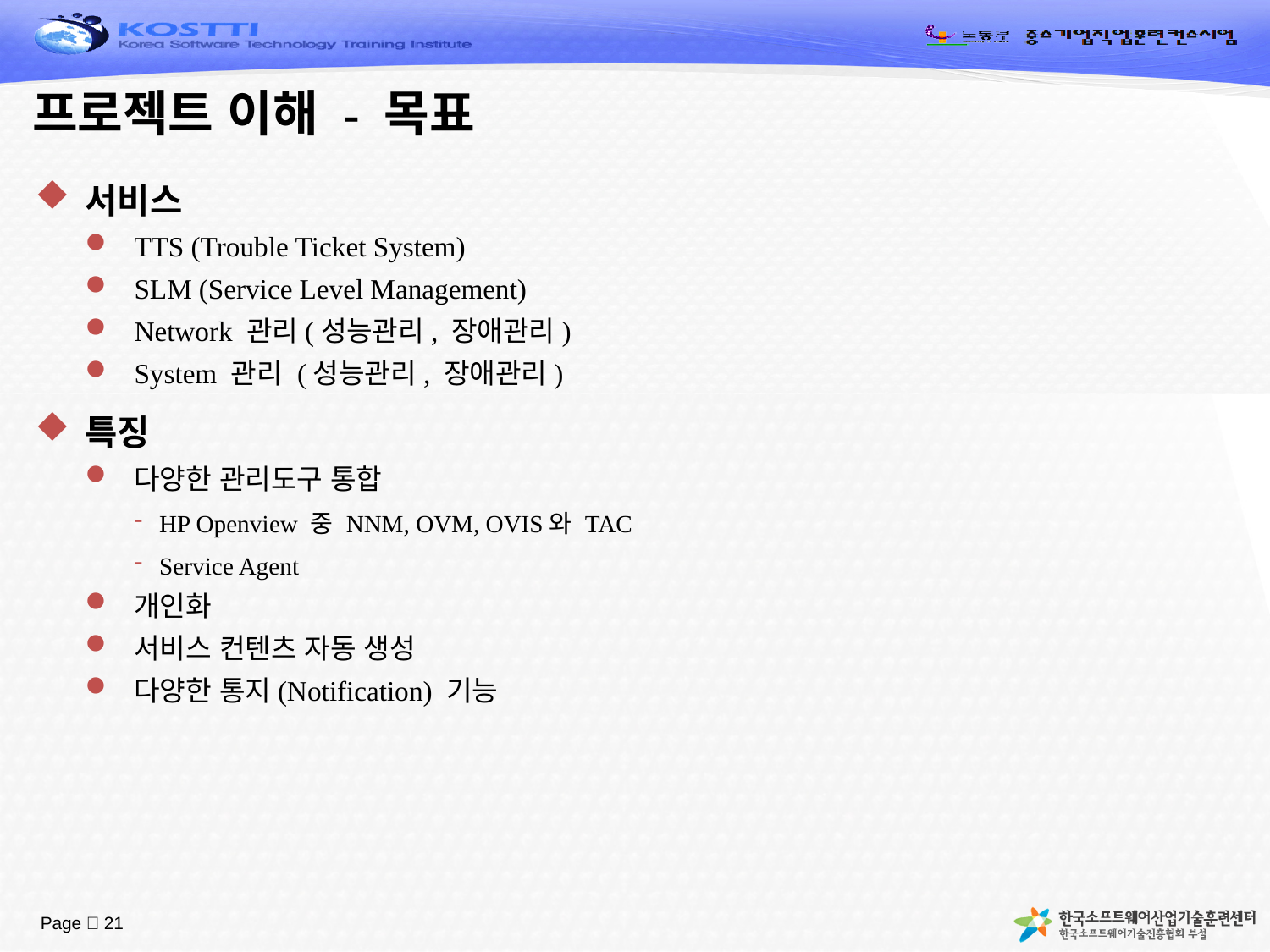

# 프로젝트 이해 - 목표
서비스
TTS (Trouble Ticket System)
SLM (Service Level Management)
Network 관리(성능관리, 장애관리)
System 관리 (성능관리, 장애관리)
특징
다양한 관리도구 통합
HP Openview 중 NNM, OVM, OVIS와 TAC
Service Agent
개인화
서비스 컨텐츠 자동 생성
다양한 통지(Notification) 기능